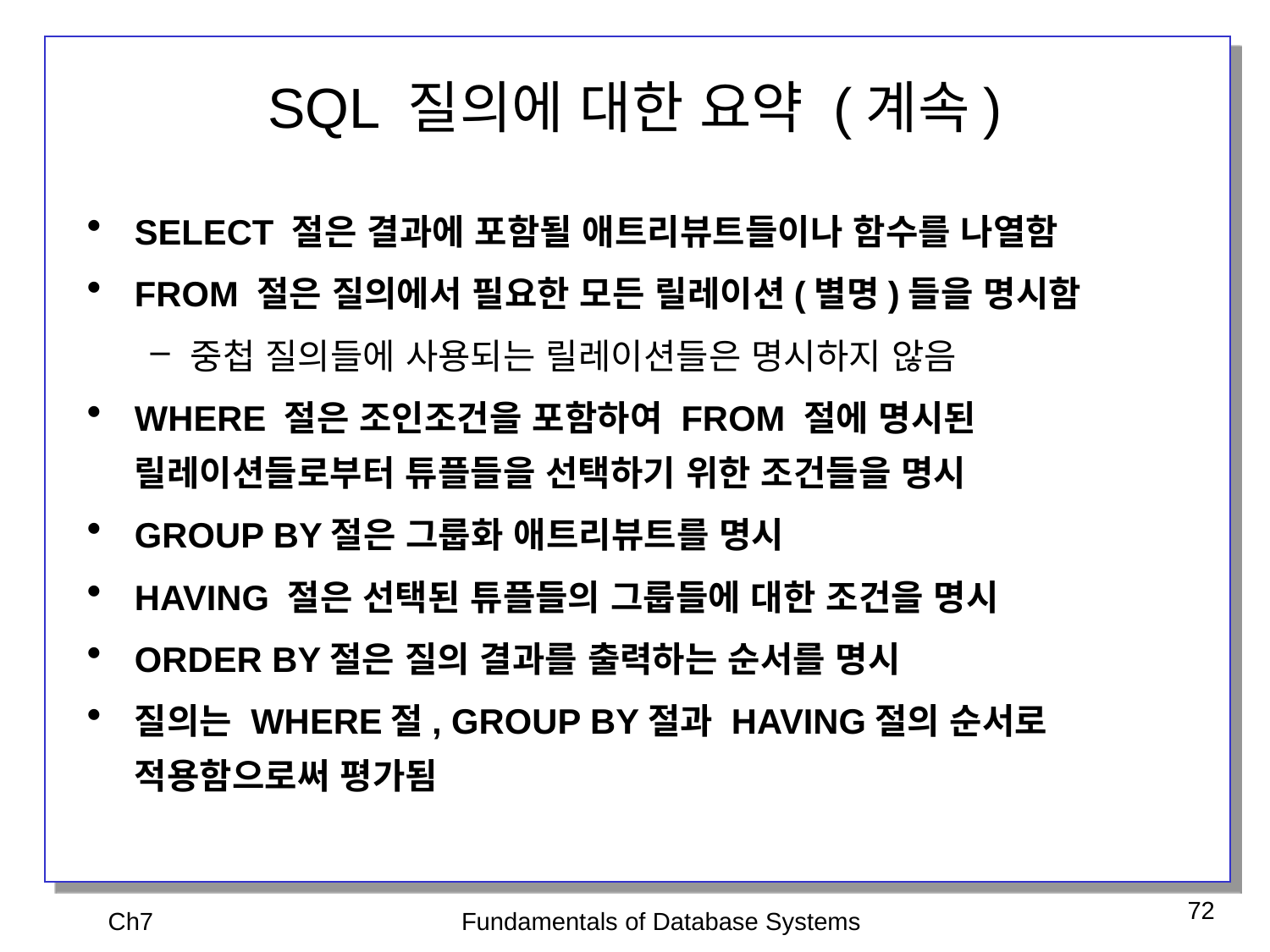

# SQL 질의에 대한 요약 (계속)
SELECT 절은 결과에 포함될 애트리뷰트들이나 함수를 나열함
FROM 절은 질의에서 필요한 모든 릴레이션(별명)들을 명시함
중첩 질의들에 사용되는 릴레이션들은 명시하지 않음
WHERE 절은 조인조건을 포함하여 FROM 절에 명시된 릴레이션들로부터 튜플들을 선택하기 위한 조건들을 명시
GROUP BY절은 그룹화 애트리뷰트를 명시
HAVING 절은 선택된 튜플들의 그룹들에 대한 조건을 명시
ORDER BY절은 질의 결과를 출력하는 순서를 명시
질의는 WHERE절, GROUP BY절과 HAVING절의 순서로 적용함으로써 평가됨
Ch7
Fundamentals of Database Systems
72